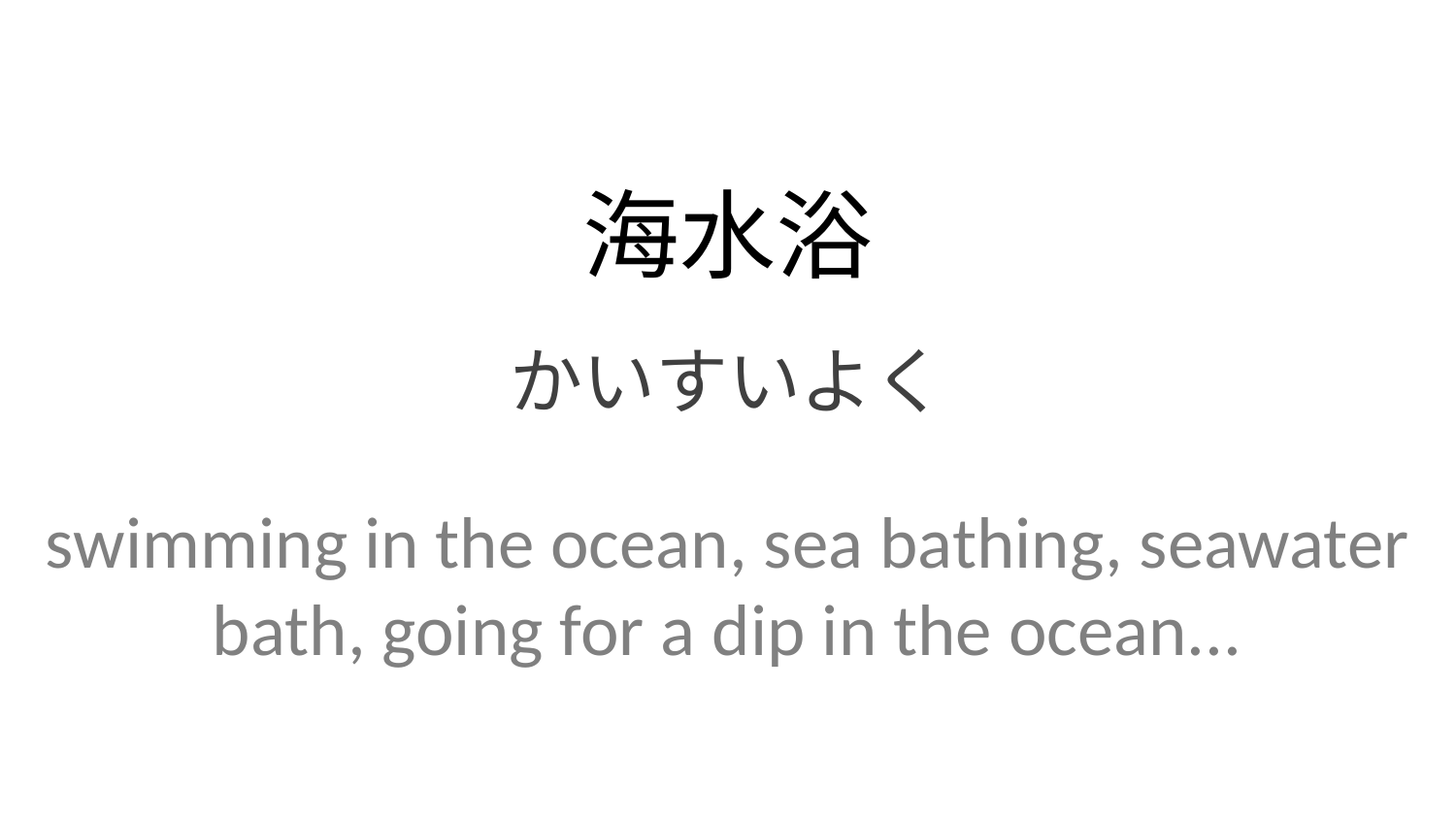

海水浴

かいすいよく
swimming in the ocean, sea bathing, seawater bath, going for a dip in the ocean...